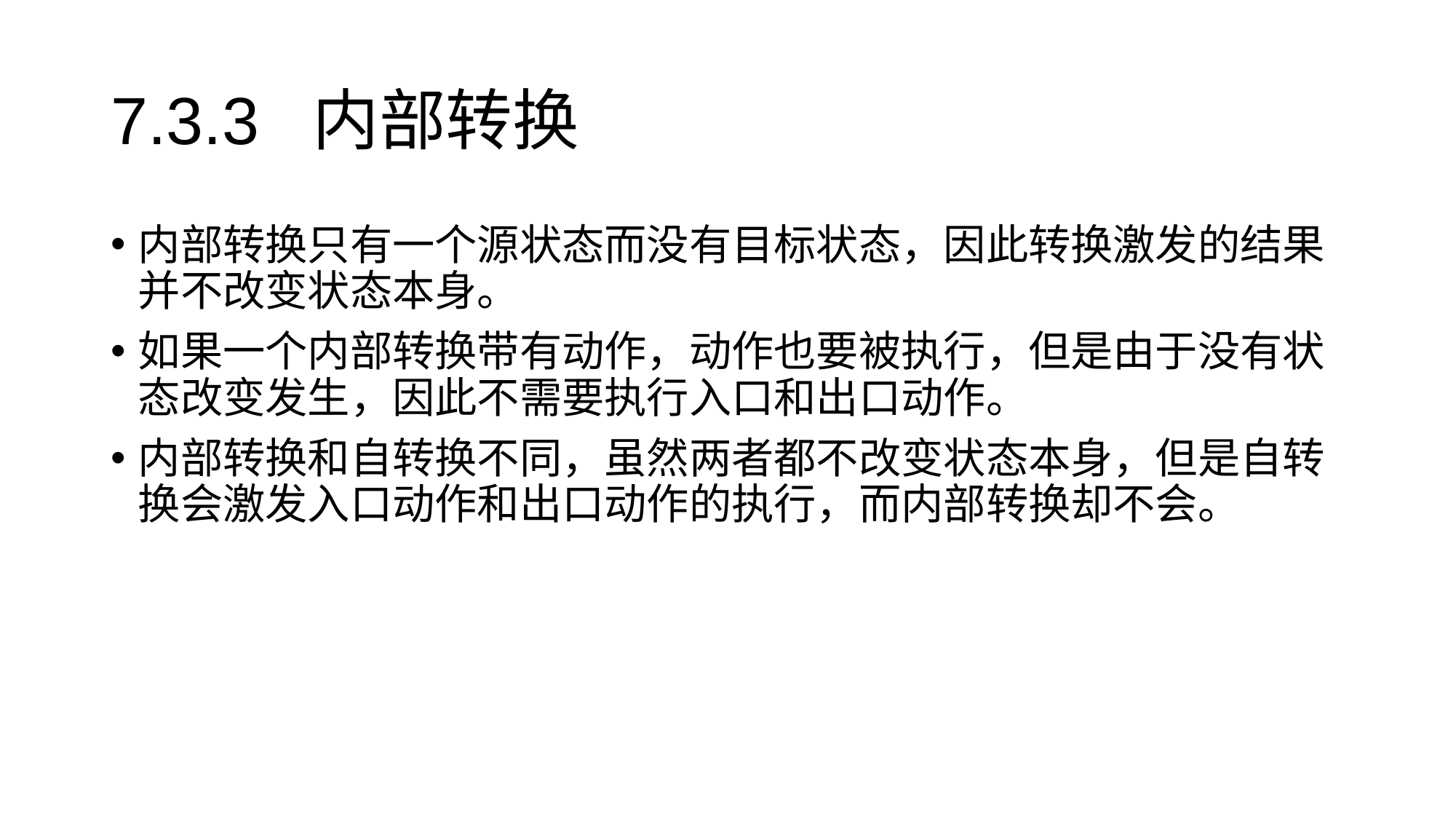

# 7.3.3  内部转换
内部转换只有一个源状态而没有目标状态，因此转换激发的结果并不改变状态本身。
如果一个内部转换带有动作，动作也要被执行，但是由于没有状态改变发生，因此不需要执行入口和出口动作。
内部转换和自转换不同，虽然两者都不改变状态本身，但是自转换会激发入口动作和出口动作的执行，而内部转换却不会。